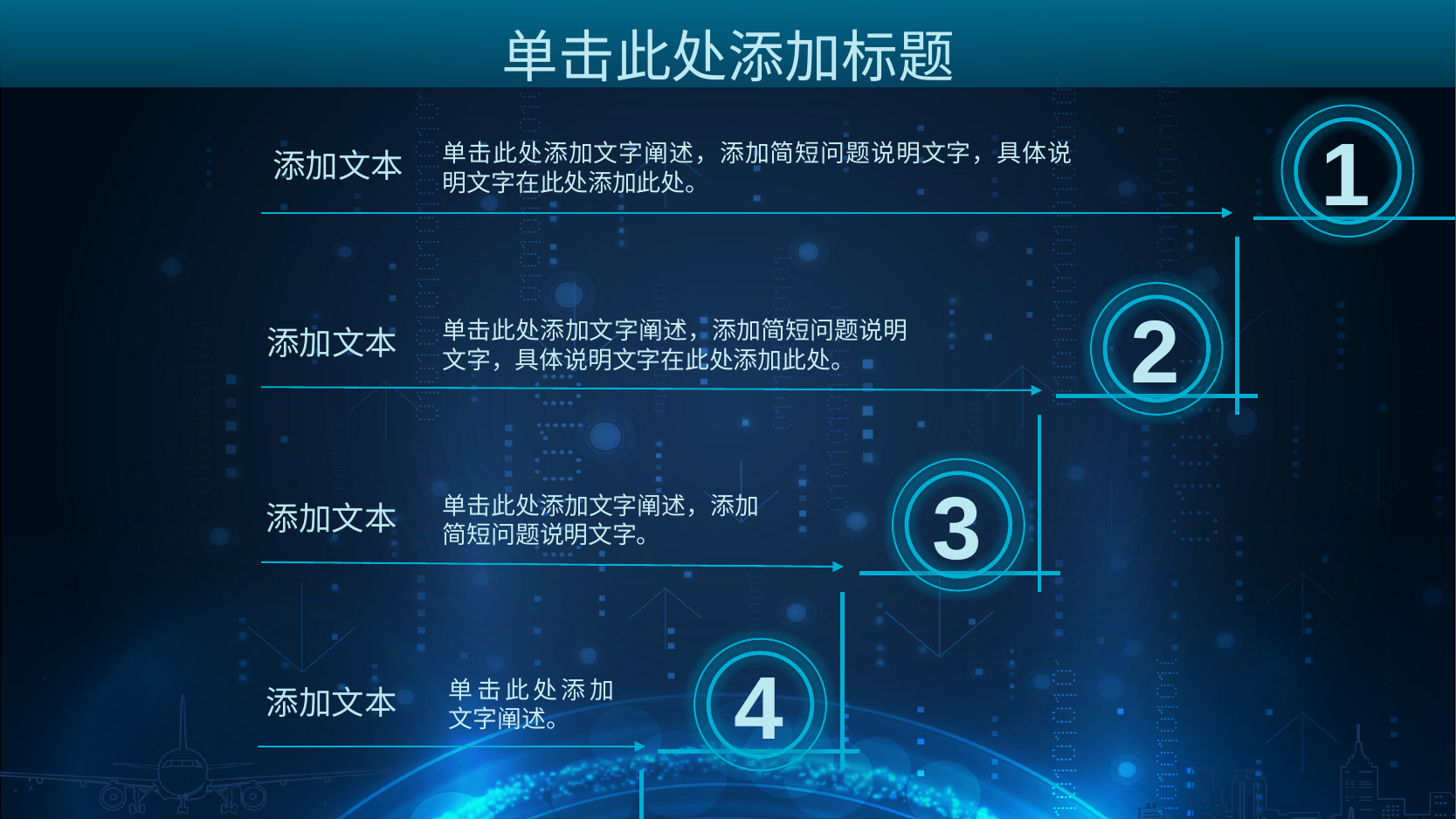

单击此处添加标题

1

单击此处添加文字阐述，添加简短问题说明文字，具体说明文字在此处添加此处。
添加文本

2

单击此处添加文字阐述，添加简短问题说明文字，具体说明文字在此处添加此处。
添加文本

3

单击此处添加文字阐述，添加简短问题说明文字。
添加文本

4

单击此处添加文字阐述。
添加文本